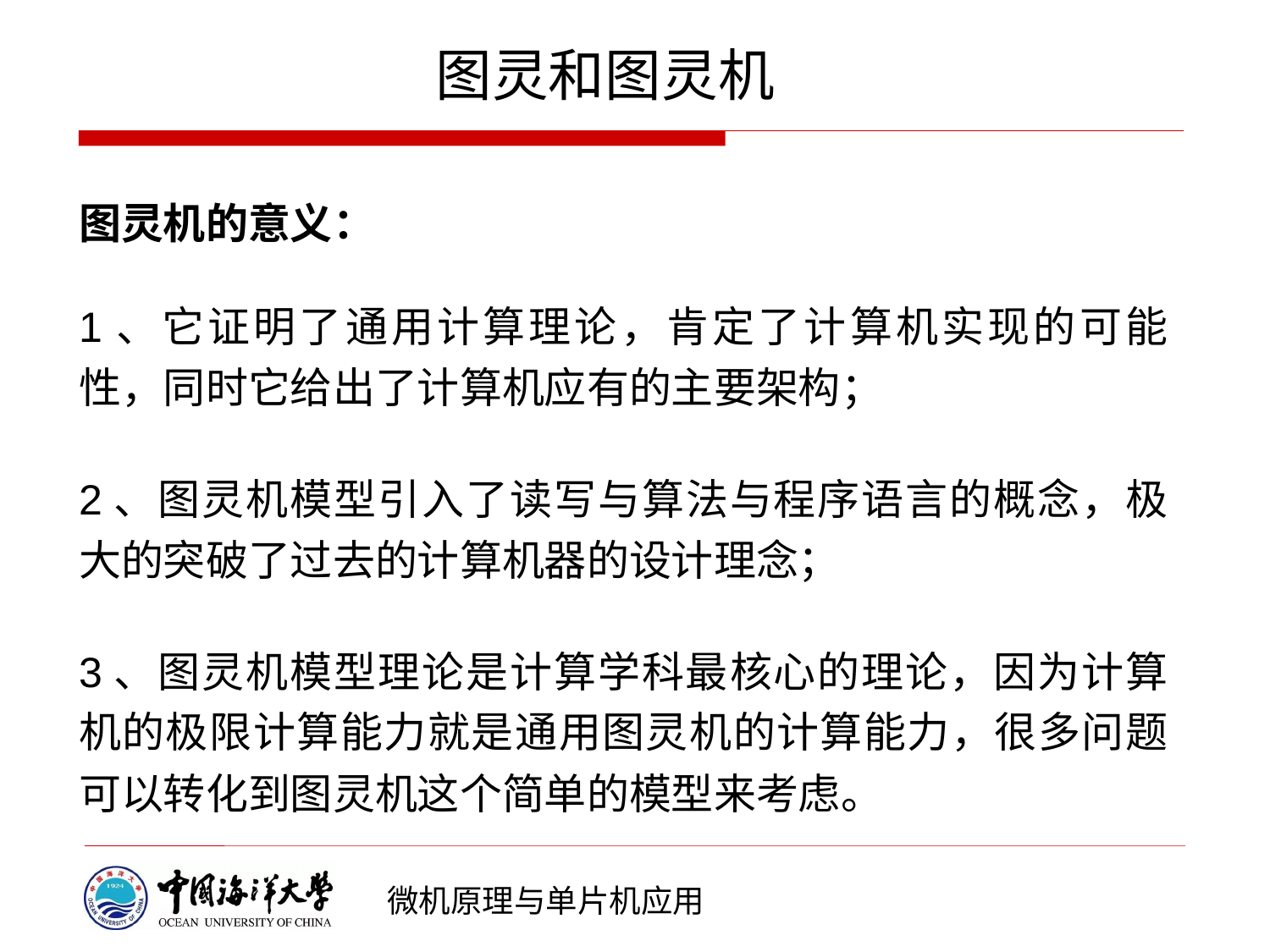

图灵和图灵机
图灵机的意义：

1、它证明了通用计算理论，肯定了计算机实现的可能性，同时它给出了计算机应有的主要架构；

2、图灵机模型引入了读写与算法与程序语言的概念，极大的突破了过去的计算机器的设计理念；

3、图灵机模型理论是计算学科最核心的理论，因为计算机的极限计算能力就是通用图灵机的计算能力，很多问题可以转化到图灵机这个简单的模型来考虑。